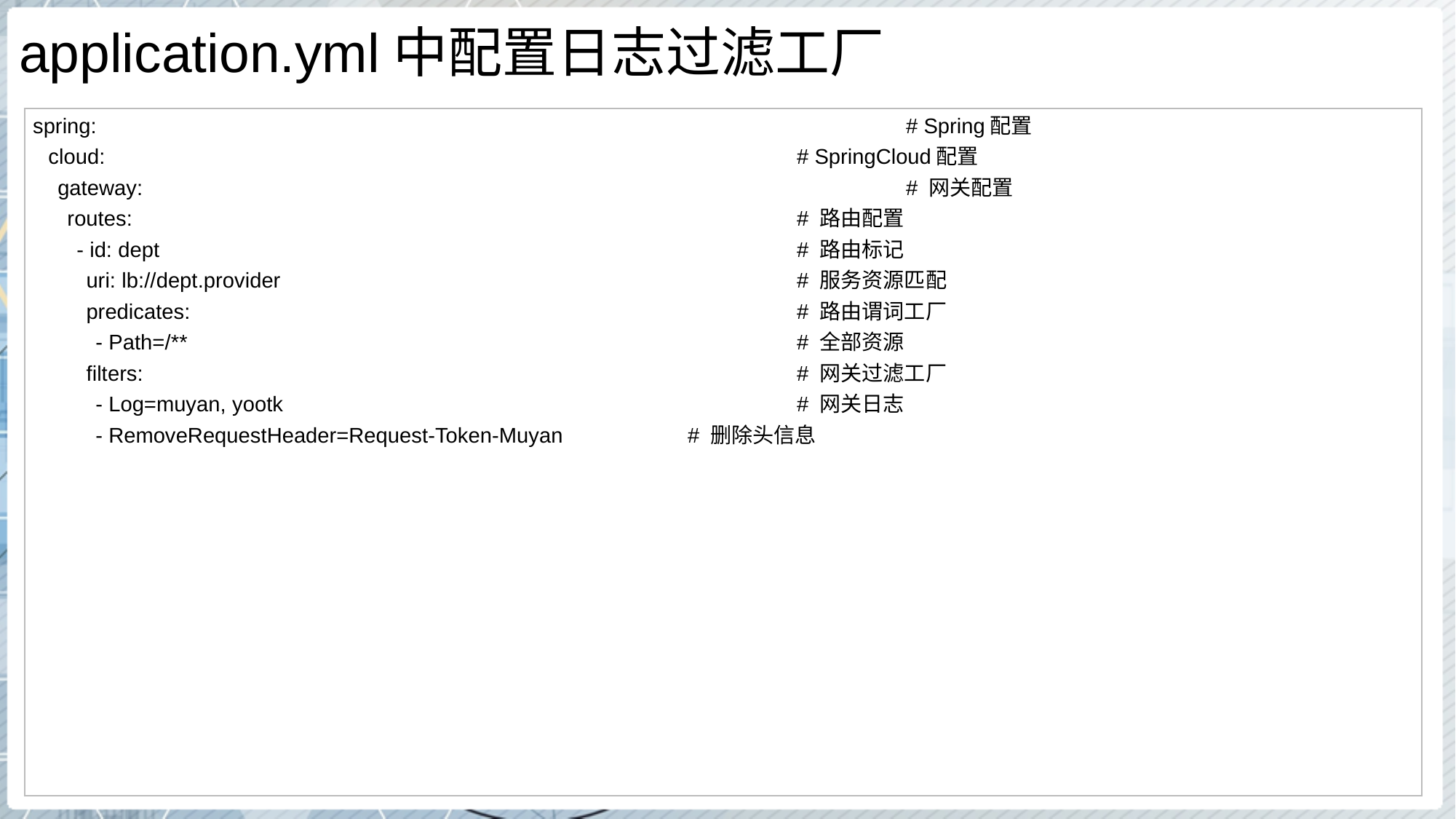

# application.yml中配置日志过滤工厂
| spring: # Spring配置 cloud: # SpringCloud配置 gateway: # 网关配置 routes: # 路由配置 - id: dept # 路由标记 uri: lb://dept.provider # 服务资源匹配 predicates: # 路由谓词工厂 - Path=/\*\* # 全部资源 filters: # 网关过滤工厂 - Log=muyan, yootk # 网关日志 - RemoveRequestHeader=Request-Token-Muyan # 删除头信息 |
| --- |